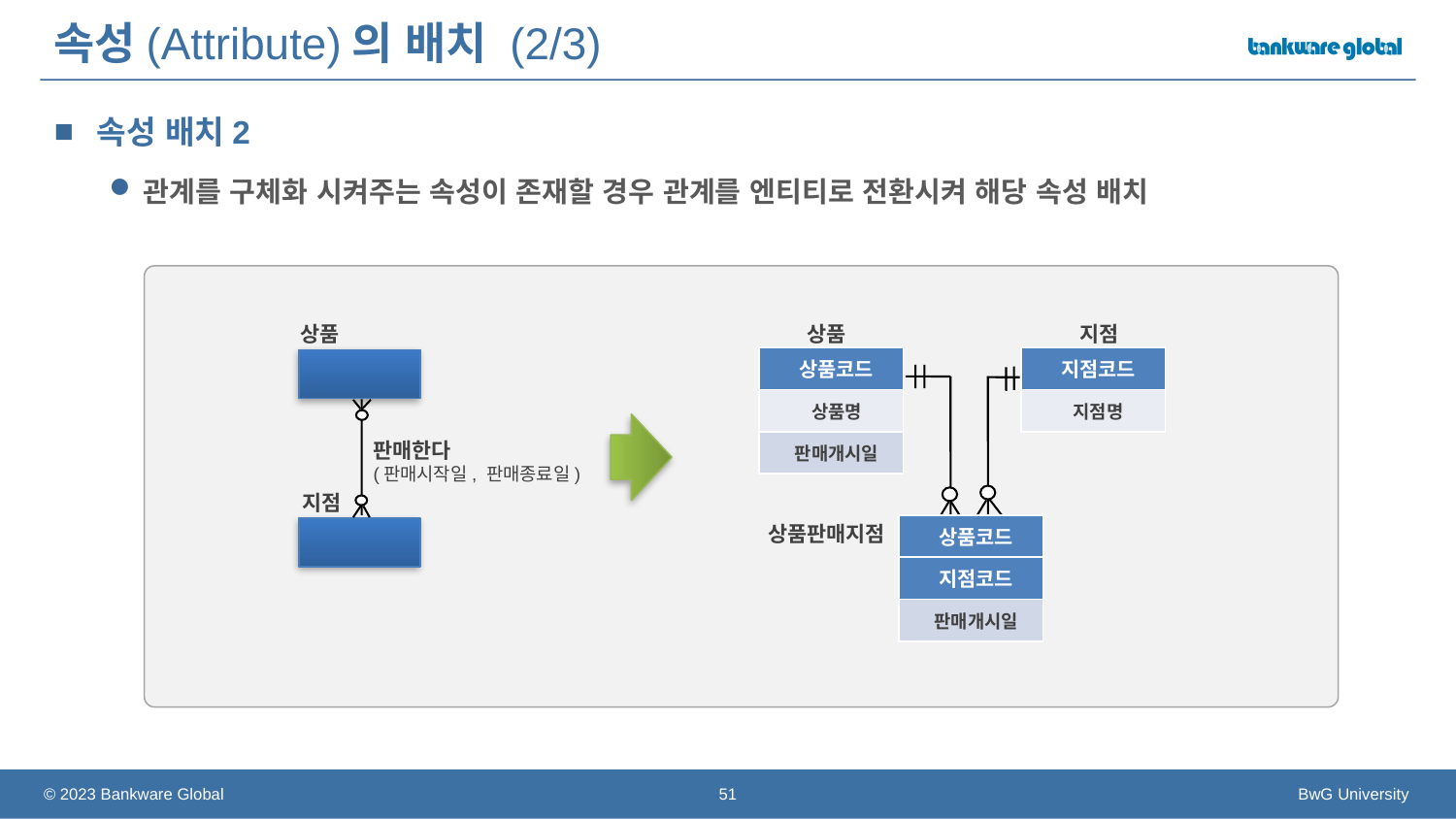

# 속성(Attribute)의 배치 (2/3)
속성 배치2
관계를 구체화 시켜주는 속성이 존재할 경우 관계를 엔티티로 전환시켜 해당 속성 배치

상품
상품
지점
| 상품코드 |
| --- |
| 상품명 |
| 판매개시일 |
| 지점코드 |
| --- |
| 지점명 |

판매한다
(판매시작일, 판매종료일)
지점

| 상품코드 |
| --- |
| 지점코드 |
| 판매개시일 |
상품판매지점

51